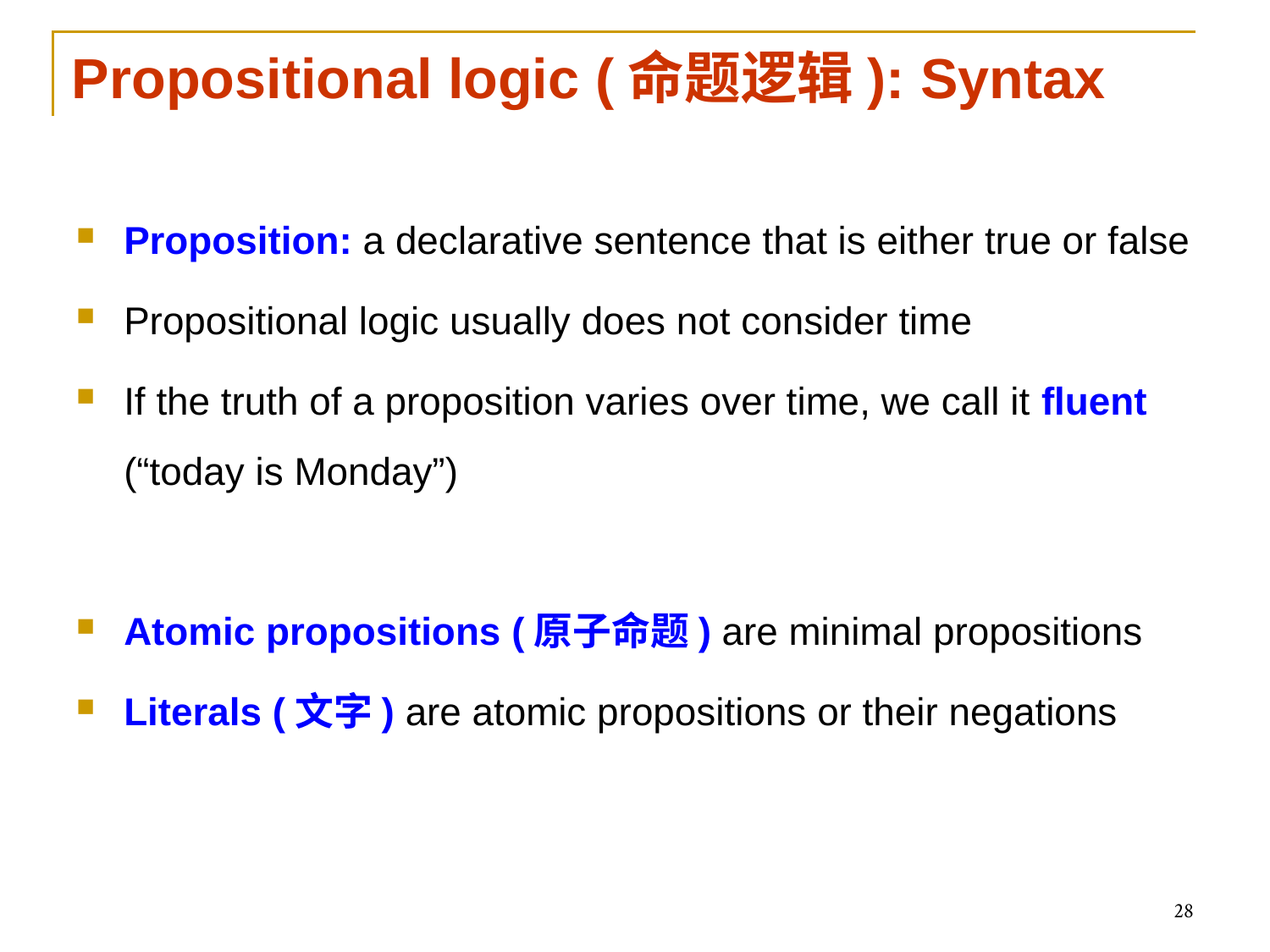

# Propositional logic (命题逻辑): Syntax
Proposition: a declarative sentence that is either true or false
Propositional logic usually does not consider time
If the truth of a proposition varies over time, we call it fluent (“today is Monday”)

Atomic propositions (原子命题) are minimal propositions
Literals (文字) are atomic propositions or their negations

28